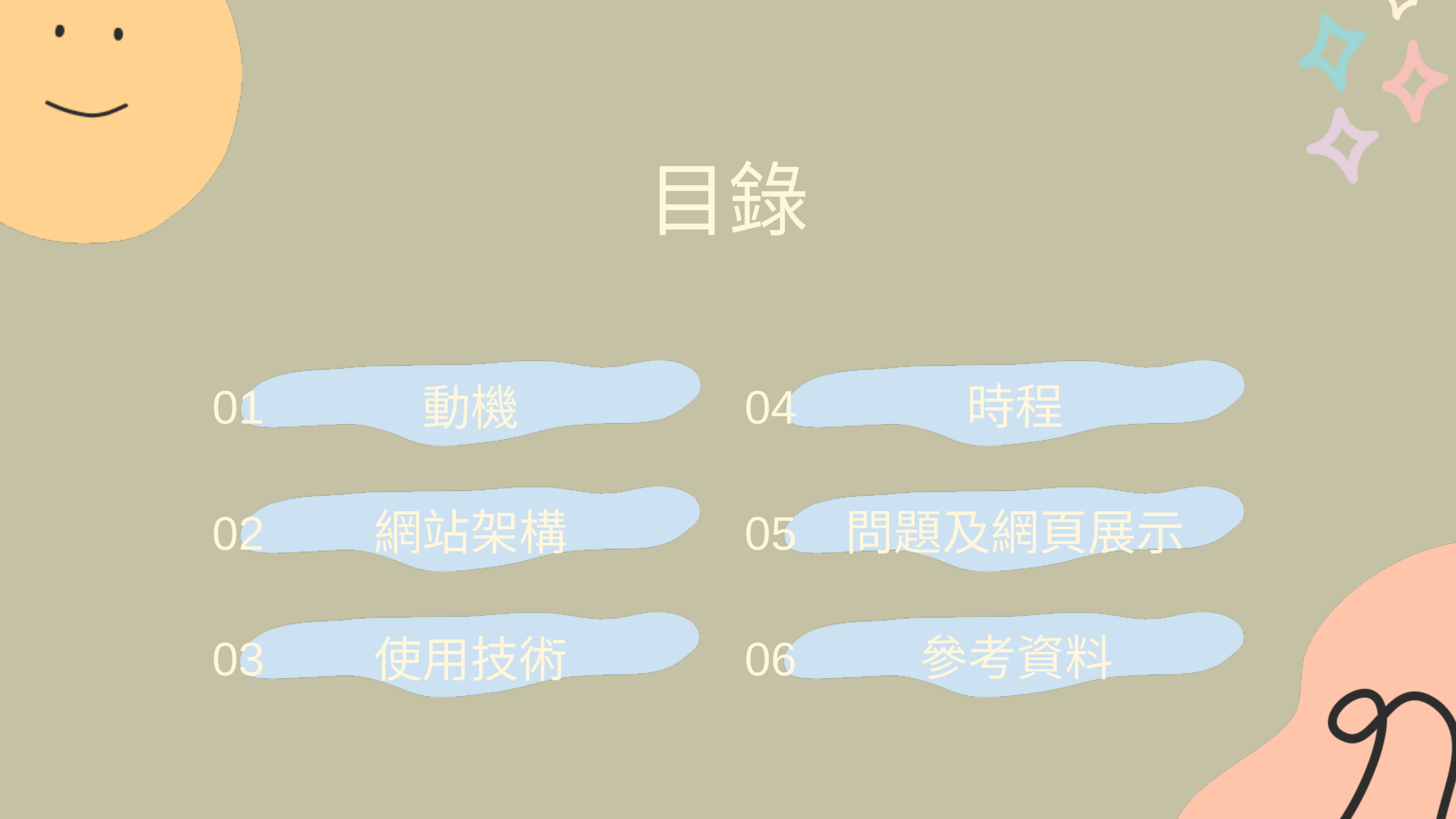

目錄

時程
動機
01
04

網站架構
問題及網頁展示
02
05

參考資料
03
使用技術
06